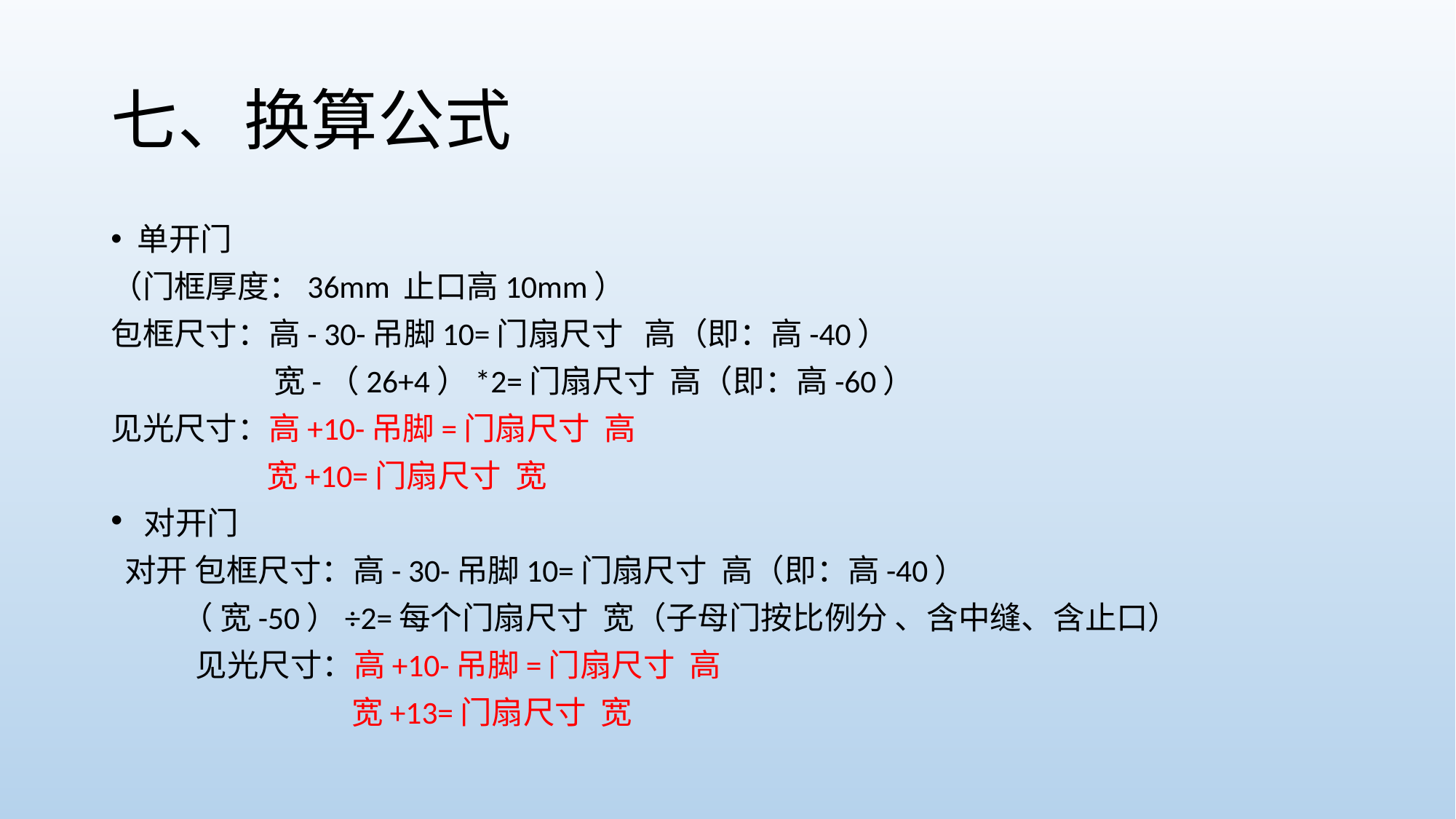

# 七、换算公式
单开门
（门框厚度：36mm 止口高10mm）
包框尺寸：高- 30-吊脚10=门扇尺寸   高（即：高-40）
                      宽-（26+4）*2=门扇尺寸  高（即：高-60）
见光尺寸：高+10-吊脚=门扇尺寸  高
                     宽+10=门扇尺寸  宽
对开门
 对开 包框尺寸：高- 30-吊脚10=门扇尺寸  高（即：高-40）
         （ 宽-50）÷2=每个门扇尺寸  宽（子母门按比例分 、含中缝、含止口）
           见光尺寸：高+10-吊脚=门扇尺寸  高
                                 宽+13=门扇尺寸  宽